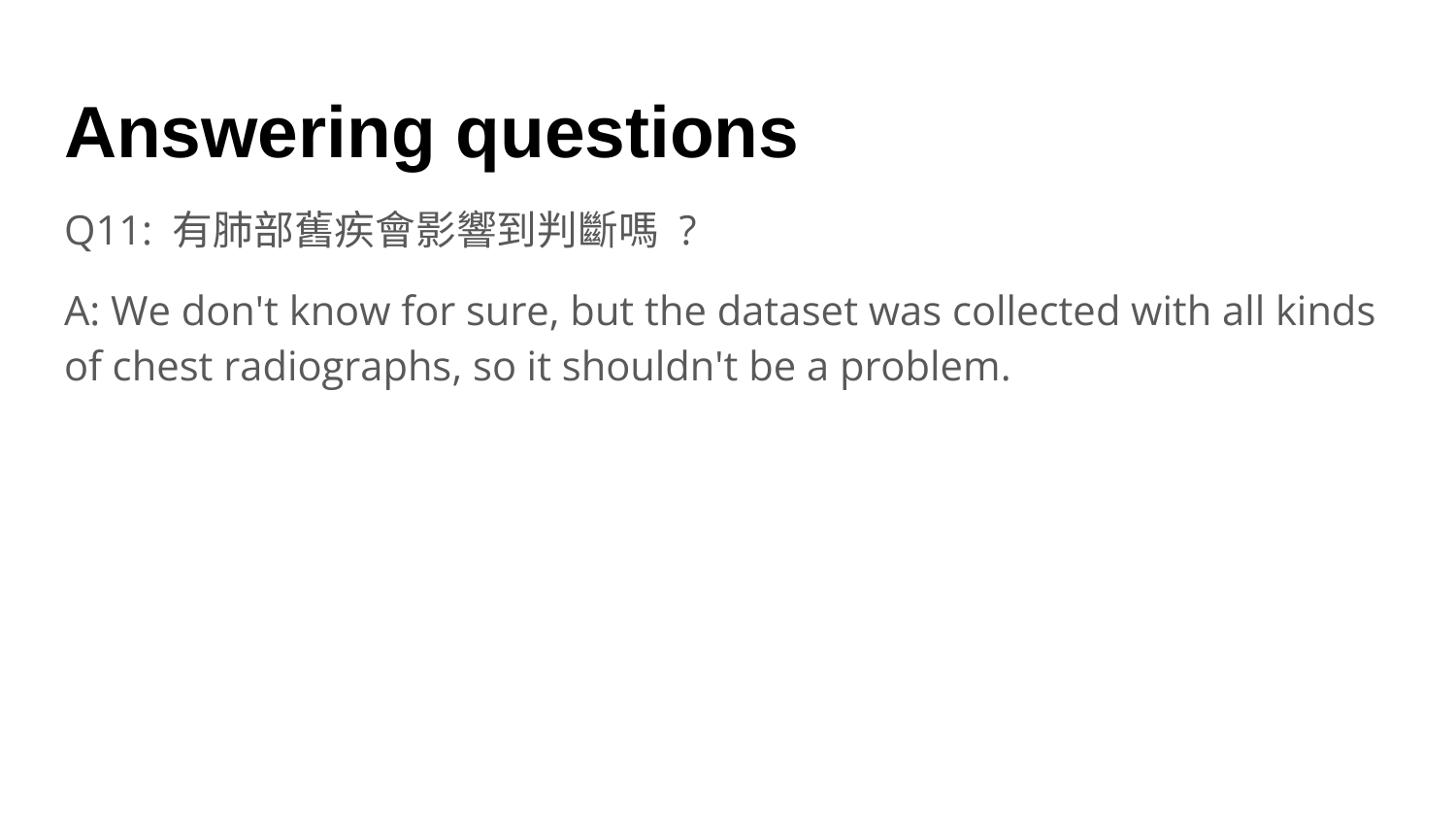

# Answering questions
Q11: 有肺部舊疾會影響到判斷嗎 ?
A: We don't know for sure, but the dataset was collected with all kinds of chest radiographs, so it shouldn't be a problem.